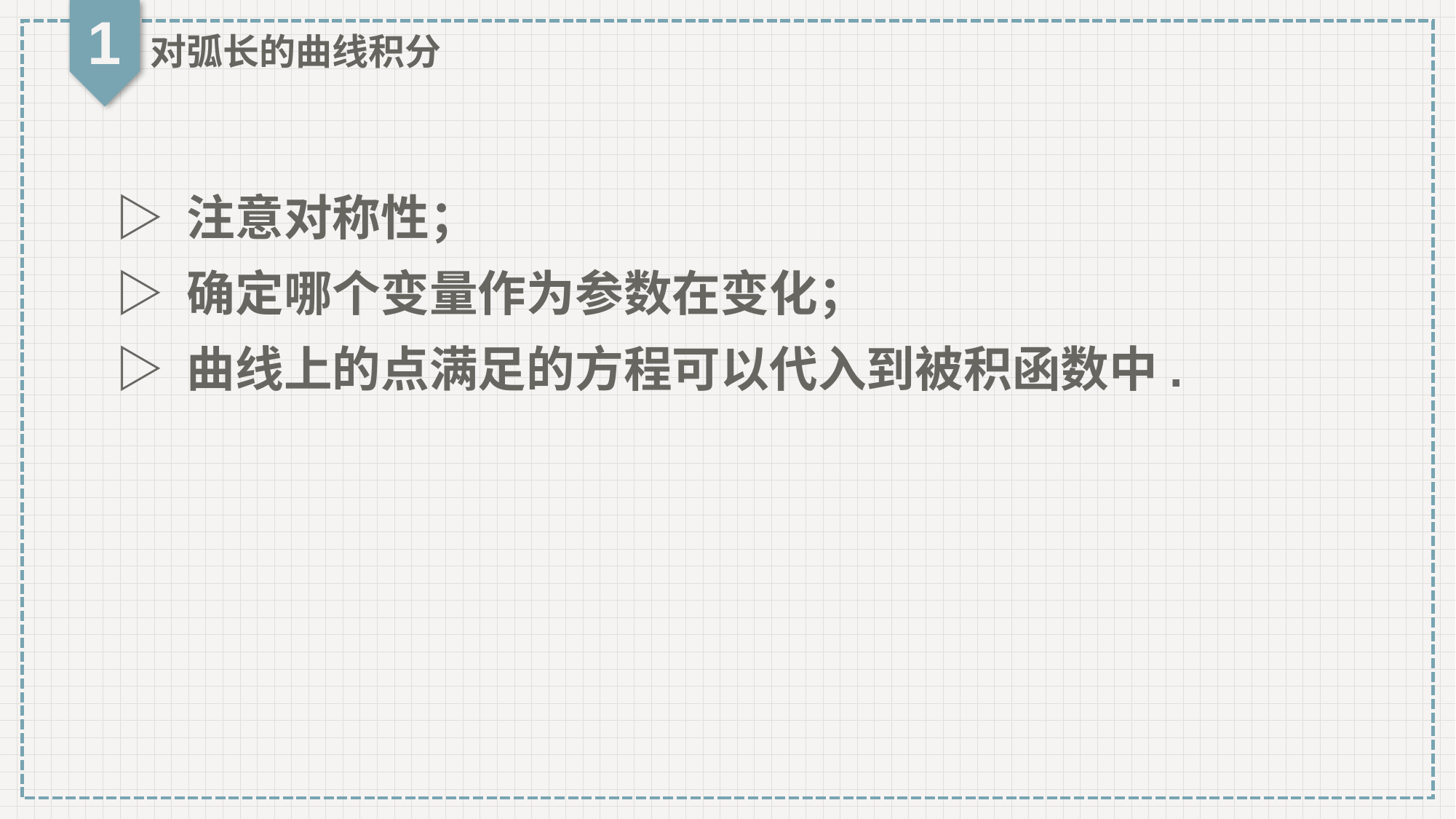

1
对弧长的曲线积分
▷ 注意对称性；
▷ 确定哪个变量作为参数在变化；
▷ 曲线上的点满足的方程可以代入到被积函数中.